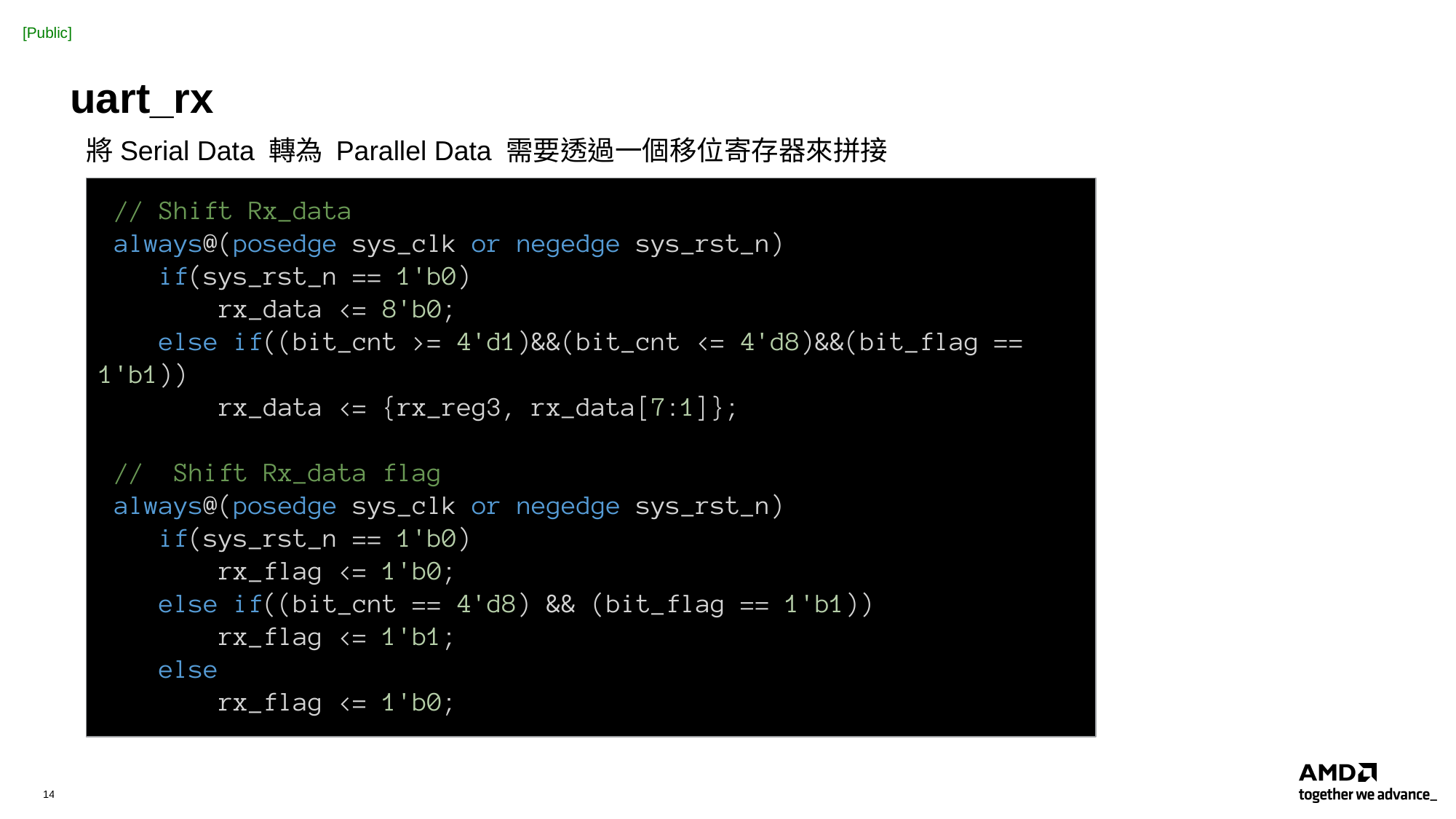

# uart_rx
將Serial Data 轉為 Parallel Data 需要透過一個移位寄存器來拼接

 // Shift Rx_data
 always@(posedge sys_clk or negedge sys_rst_n)
    if(sys_rst_n == 1'b0)
        rx_data <= 8'b0;
    else if((bit_cnt >= 4'd1)&&(bit_cnt <= 4'd8)&&(bit_flag == 1'b1))
        rx_data <= {rx_reg3, rx_data[7:1]};
 //  Shift Rx_data flag
 always@(posedge sys_clk or negedge sys_rst_n)
    if(sys_rst_n == 1'b0)
        rx_flag <= 1'b0;
    else if((bit_cnt == 4'd8) && (bit_flag == 1'b1))
        rx_flag <= 1'b1;
    else
        rx_flag <= 1'b0;